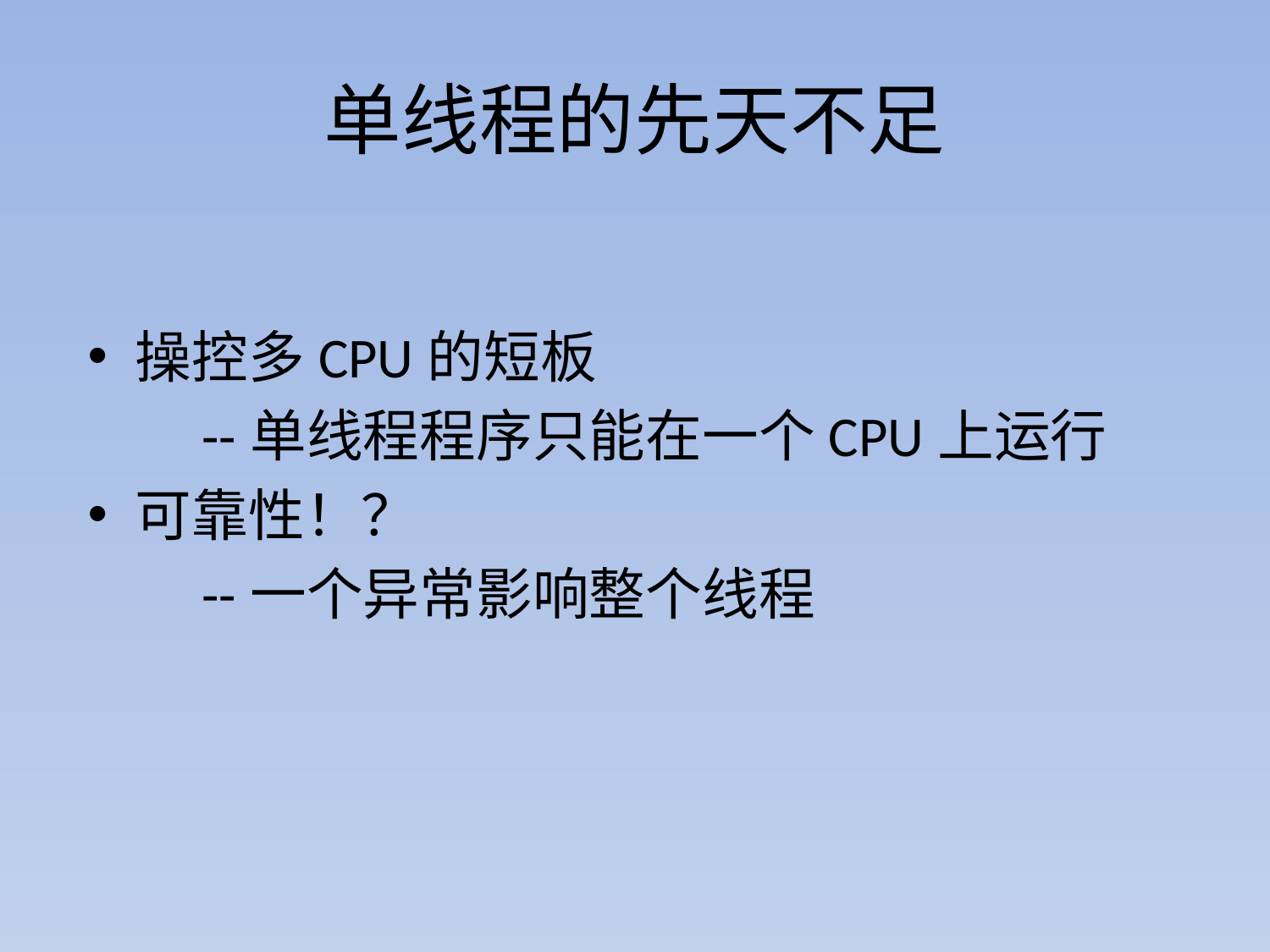

# 单线程的先天不足

操控多CPU的短板
         --单线程程序只能在一个CPU上运行
可靠性！？
         --一个异常影响整个线程